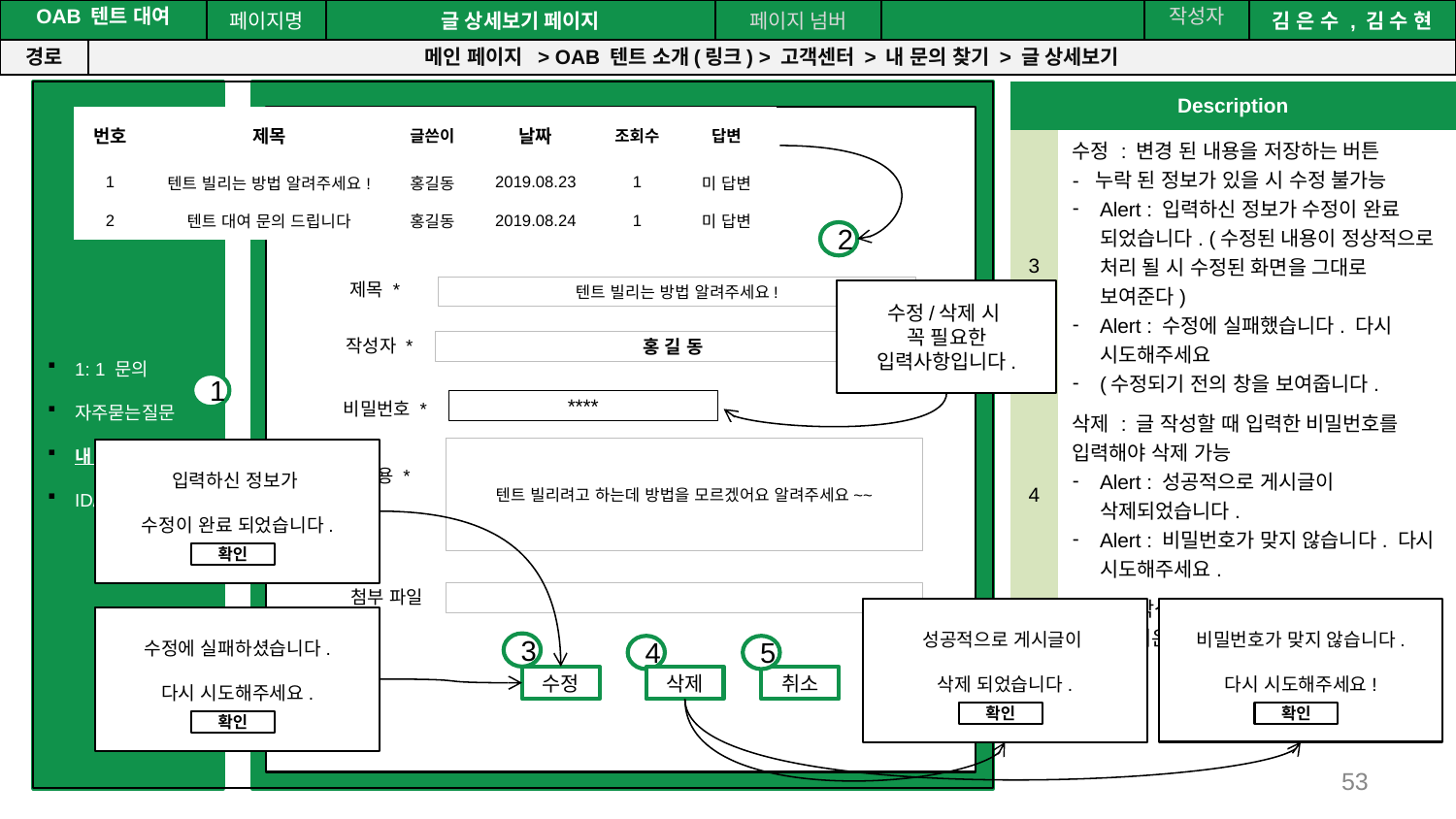

공간(오피스) 대여 시스템
| OAB 텐트 대여 |  | 페이지명 | 글 상세보기 페이지 | 페이지 넘버 |  | 작성자 | 김 은 수 , 김 수 현 |
| --- | --- | --- | --- | --- | --- | --- | --- |
| 경로 | 메인 페이지 > OAB 텐트 소개(링크) > 고객센터 > 내 문의 찾기 > 글 상세보기 |  |  |  |  |  |  |
| Description |  |
| --- | --- |
| 3 | 수정 : 변경 된 내용을 저장하는 버튼 - 누락 된 정보가 있을 시 수정 불가능 Alert : 입력하신 정보가 수정이 완료 되었습니다. (수정된 내용이 정상적으로 처리 될 시 수정된 화면을 그대로 보여준다) Alert : 수정에 실패했습니다. 다시 시도해주세요 (수정되기 전의 창을 보여줍니다. |
| 4 | 삭제 : 글 작성할 때 입력한 비밀번호를 입력해야 삭제 가능 Alert : 성공적으로 게시글이 삭제되었습니다. Alert : 비밀번호가 맞지 않습니다. 다시 시도해주세요. |
| 5 | 취소 : 작성 취소, 처음 들어왔던 정보를 다시 불러온다. |

1: 1 문의
자주묻는질문
내 문의 찾기
ID/Pw 찾기

| 번호 | 제목 | 글쓴이 | 날짜 | 조회수 | 답변 |
| --- | --- | --- | --- | --- | --- |
| 1 | 텐트 빌리는 방법 알려주세요! | 홍길동 | 2019.08.23 | 1 | 미 답변 |
| 2 | 텐트 대여 문의 드립니다 | 홍길동 | 2019.08.24 | 1 | 미 답변 |
2
제목 *
텐트 빌리는 방법 알려주세요!
작성자 *
홍 길 동
비밀번호 *
****
텐트 빌리려고 하는데 방법을 모르겠어요 알려주세요~~
내용 *
첨부 파일

수정/삭제 시
꼭 필요한 입력사항입니다.
1
입력하신 정보가
수정이 완료 되었습니다.
확인
비밀번호가 맞지 않습니다.
다시 시도해주세요!
확인
성공적으로 게시글이
삭제 되었습니다.
확인
수정에 실패하셨습니다.
다시 시도해주세요.
확인
3
4
5
수정
삭제
취소
53